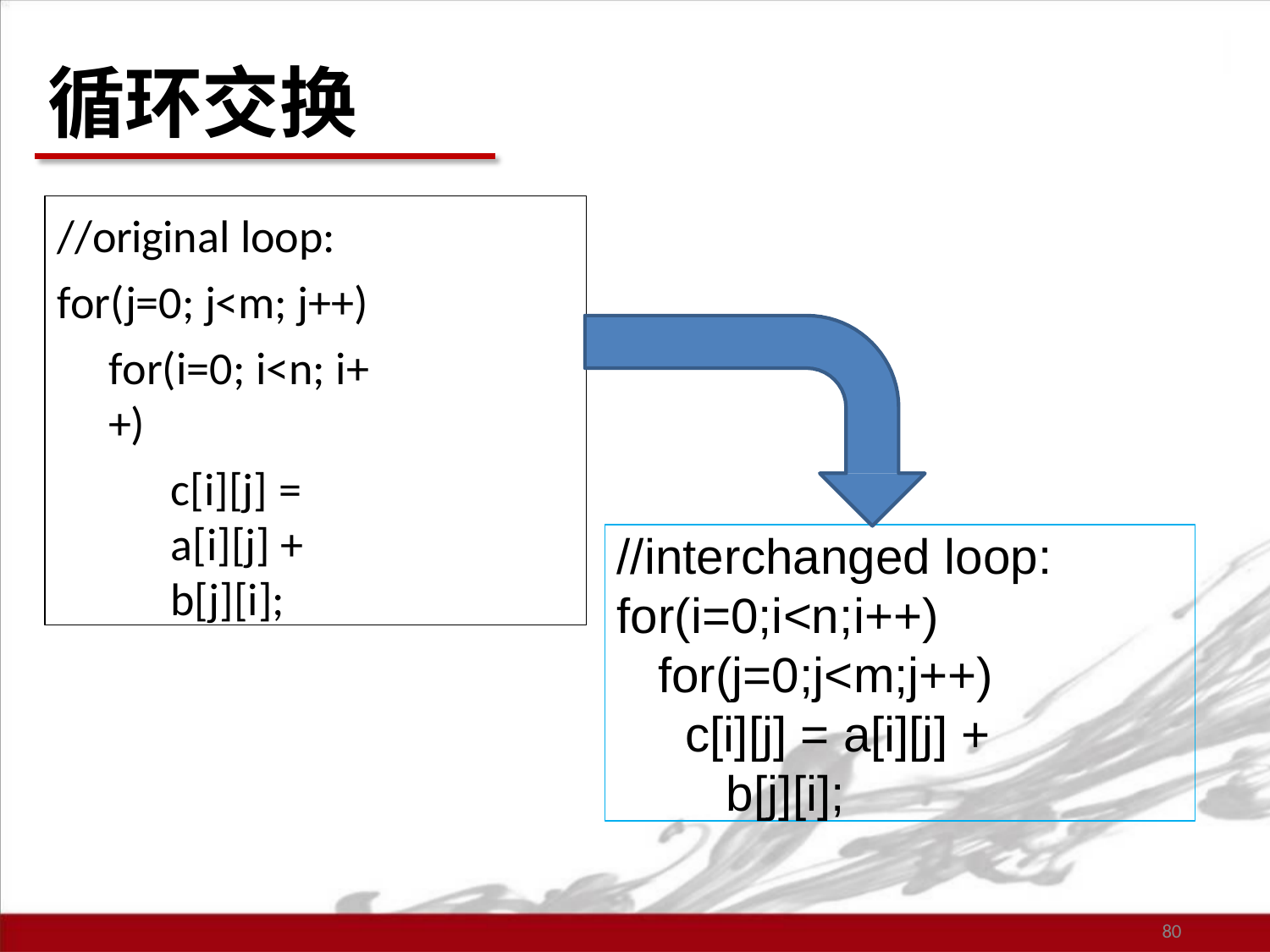

# 循环交换

//original loop:
for(j=0; j<m; j++)
for(i=0; i<n; i++)
c[i][j] = a[i][j] + b[j][i];

//interchanged loop:
for(i=0;i<n;i++) for(j=0;j<m;j++)
c[i][j] = a[i][j] + b[j][i];

80